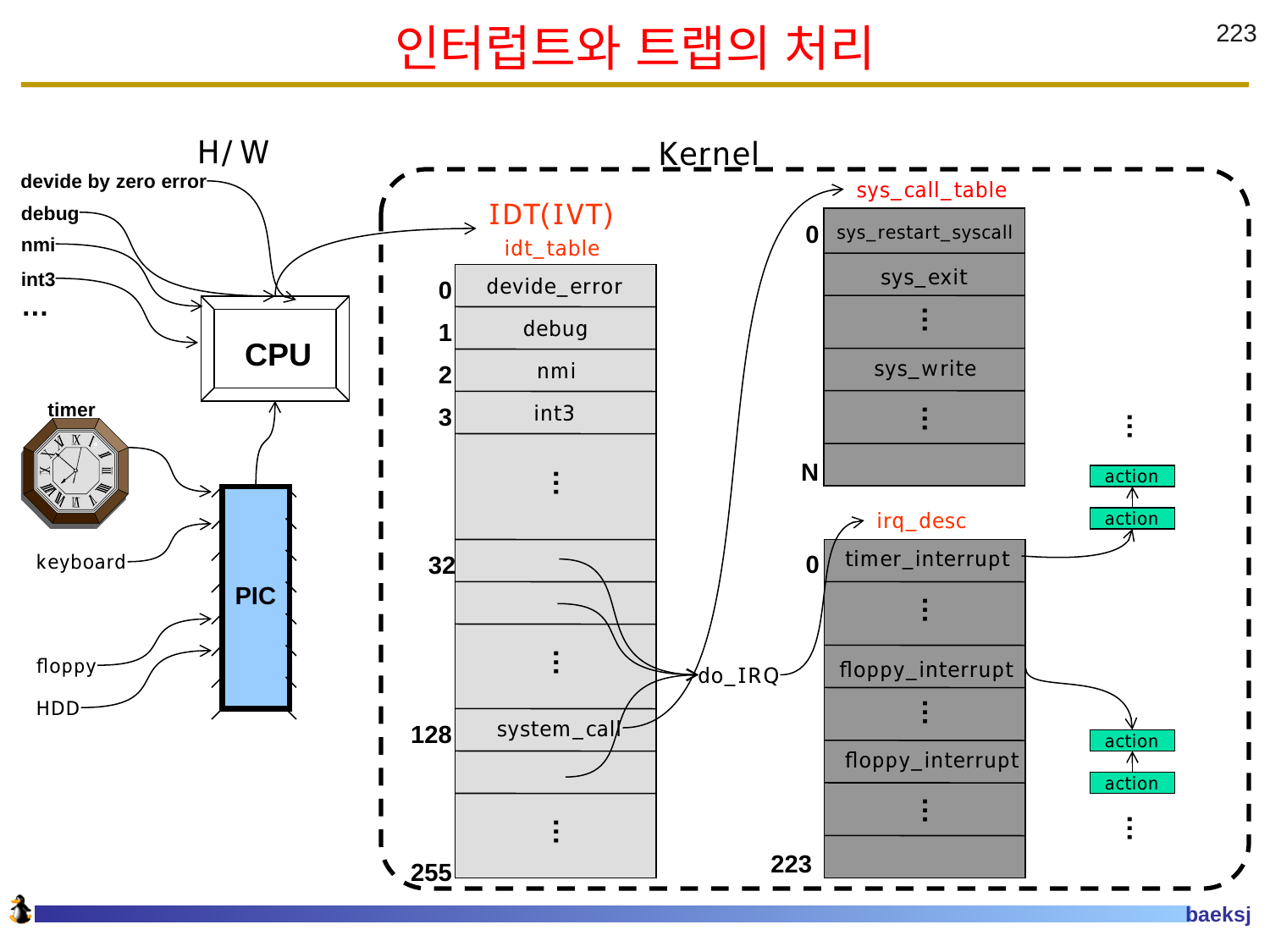

# 인터럽트와 트랩의 처리
223
H/W
Kernel
devide by zero error

sys_call_table
IDT(IVT)
idt_table
debug

0
sys_restart_syscall
nmi

sys_exit

0
int3
devide_error
…

…

1
debug
CPU

2
sys_write
nmi

3
timer
int3
…
…

N
action
…

irq_desc
action

0

32
timer_interrupt
keyboard

PIC

…

…
floppy
floppy_interrupt
do_IRQ

…
HDD

128
system_call
action

floppy_interrupt

action

…
…
…

223
255